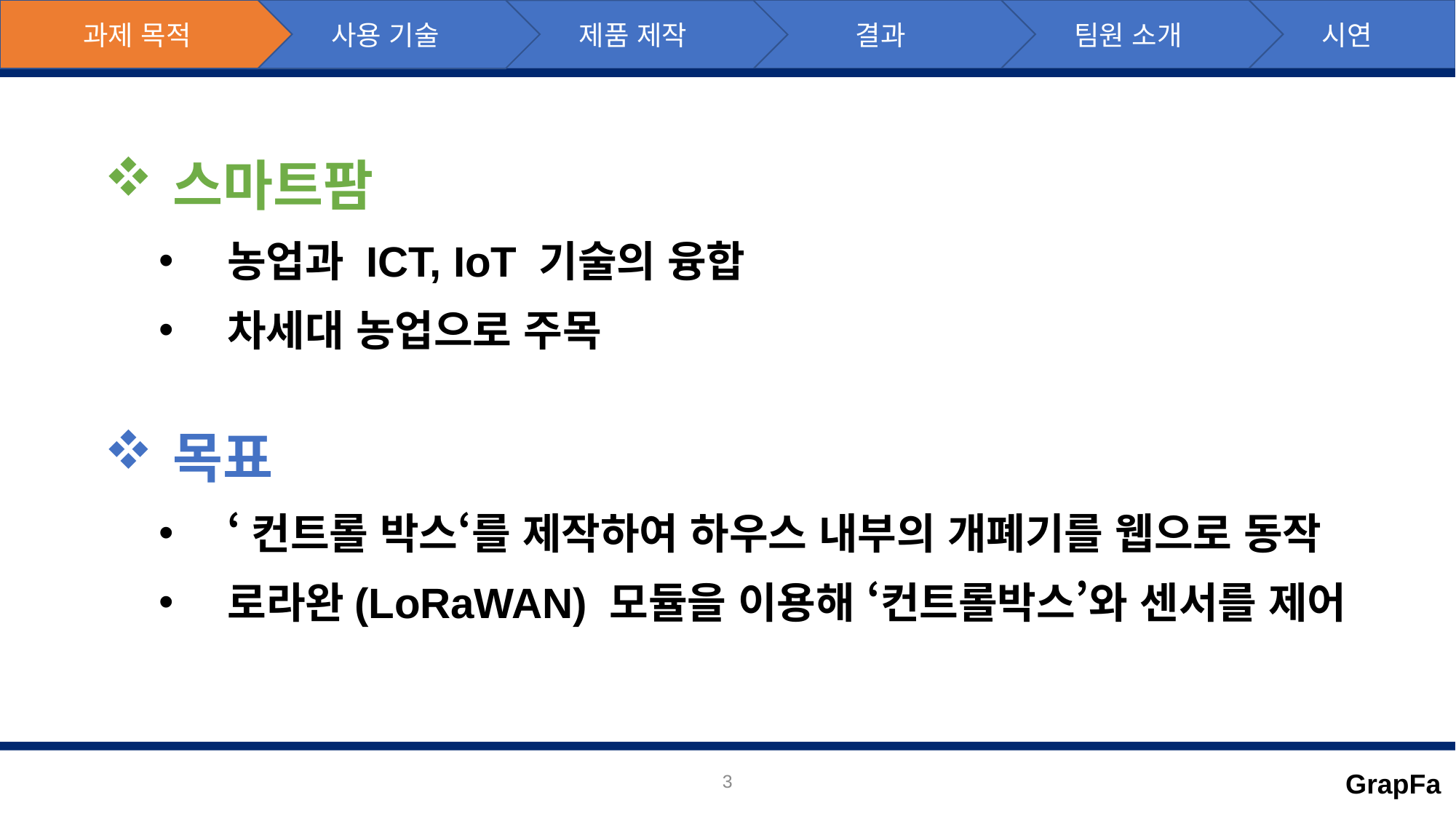

과제 목적
사용 기술
팀원 소개
시연
결과
제품 제작

스마트팜
농업과 ICT, IoT 기술의 융합
차세대 농업으로 주목
목표
‘컨트롤 박스‘를 제작하여 하우스 내부의 개폐기를 웹으로 동작
로라완(LoRaWAN) 모듈을 이용해 ‘컨트롤박스’와 센서를 제어

3
GrapFa